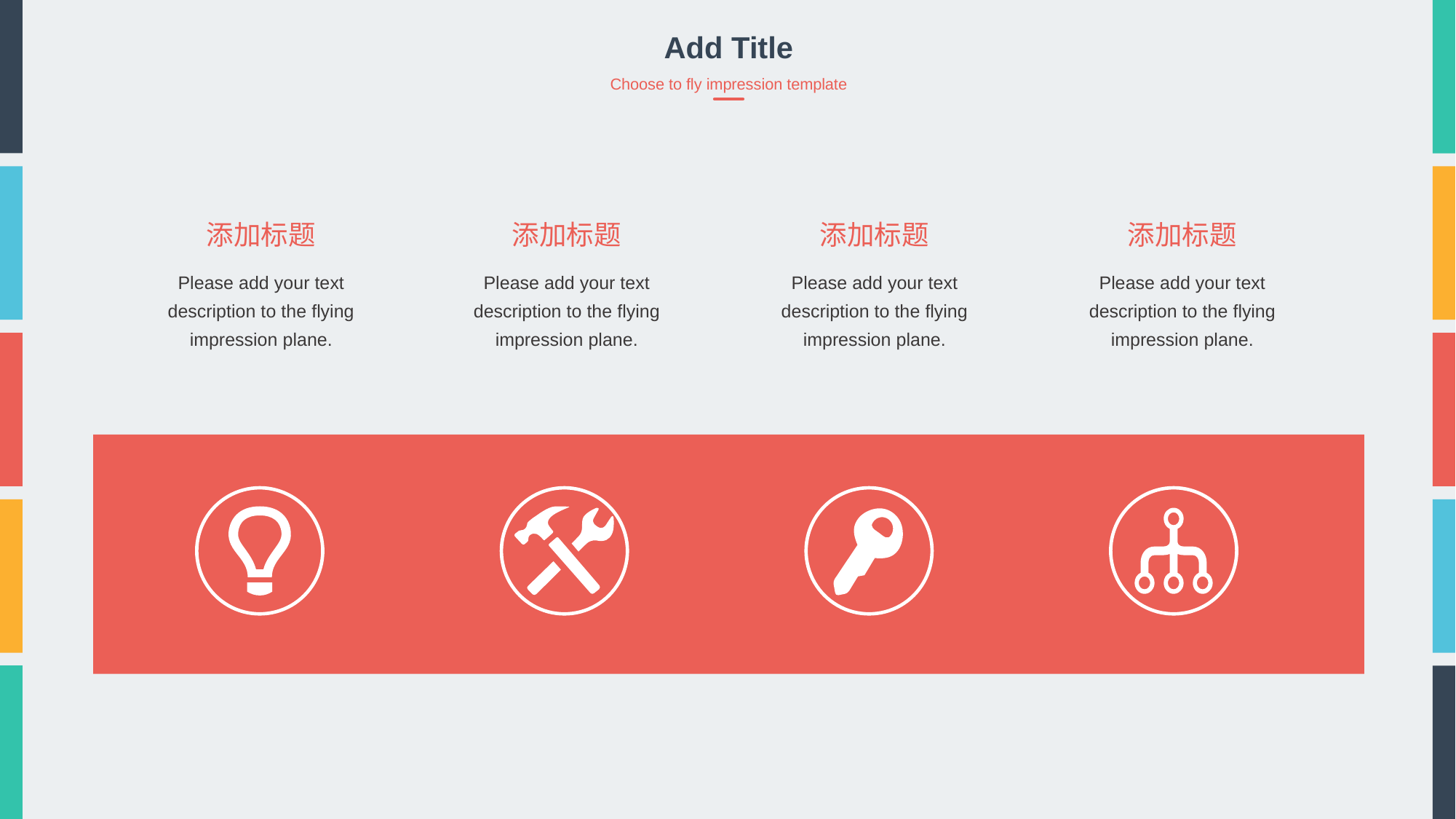

Add Title
Choose to fly impression template

添加标题
添加标题
添加标题
添加标题
Please add your text description to the flying impression plane.
Please add your text description to the flying impression plane.
Please add your text description to the flying impression plane.
Please add your text description to the flying impression plane.